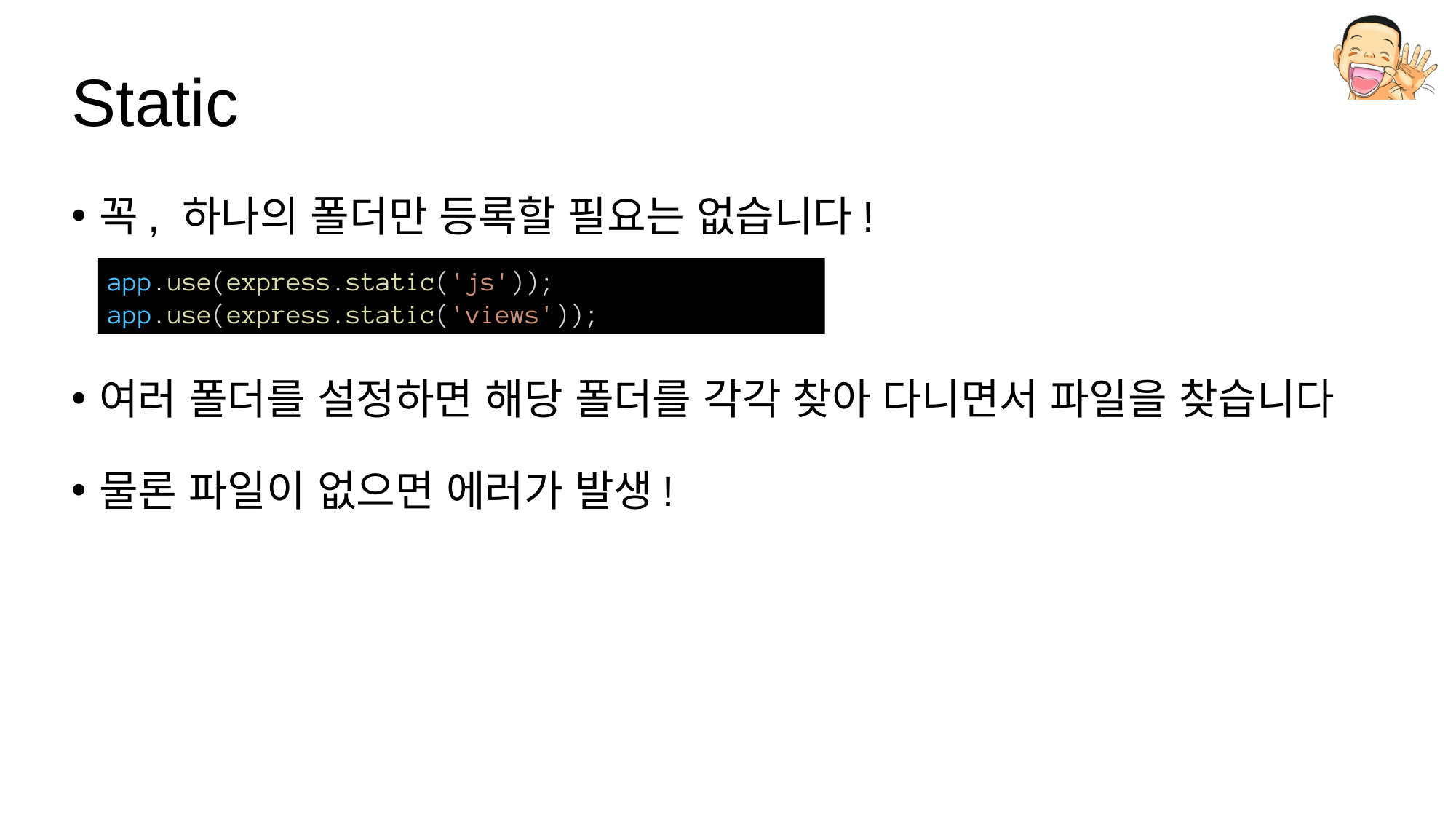

# Static
꼭, 하나의 폴더만 등록할 필요는 없습니다!

여러 폴더를 설정하면 해당 폴더를 각각 찾아 다니면서 파일을 찾습니다
물론 파일이 없으면 에러가 발생!
app.use(express.static('js'));
app.use(express.static('views'));